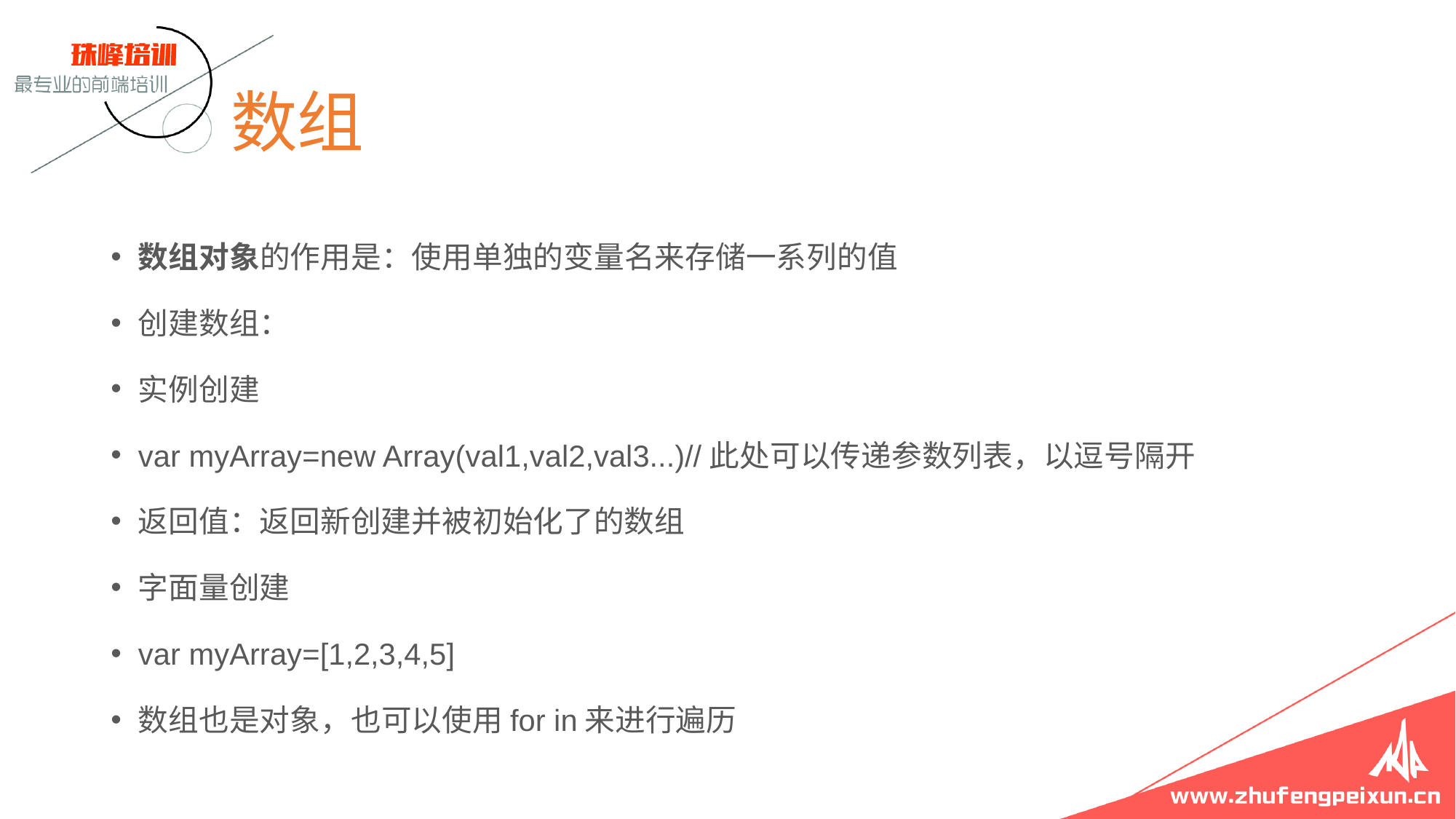

# 数组
数组对象的作用是：使用单独的变量名来存储一系列的值
创建数组：
实例创建
var myArray=new Array(val1,val2,val3...)//此处可以传递参数列表，以逗号隔开
返回值：返回新创建并被初始化了的数组
字面量创建
var myArray=[1,2,3,4,5]
数组也是对象，也可以使用for in来进行遍历